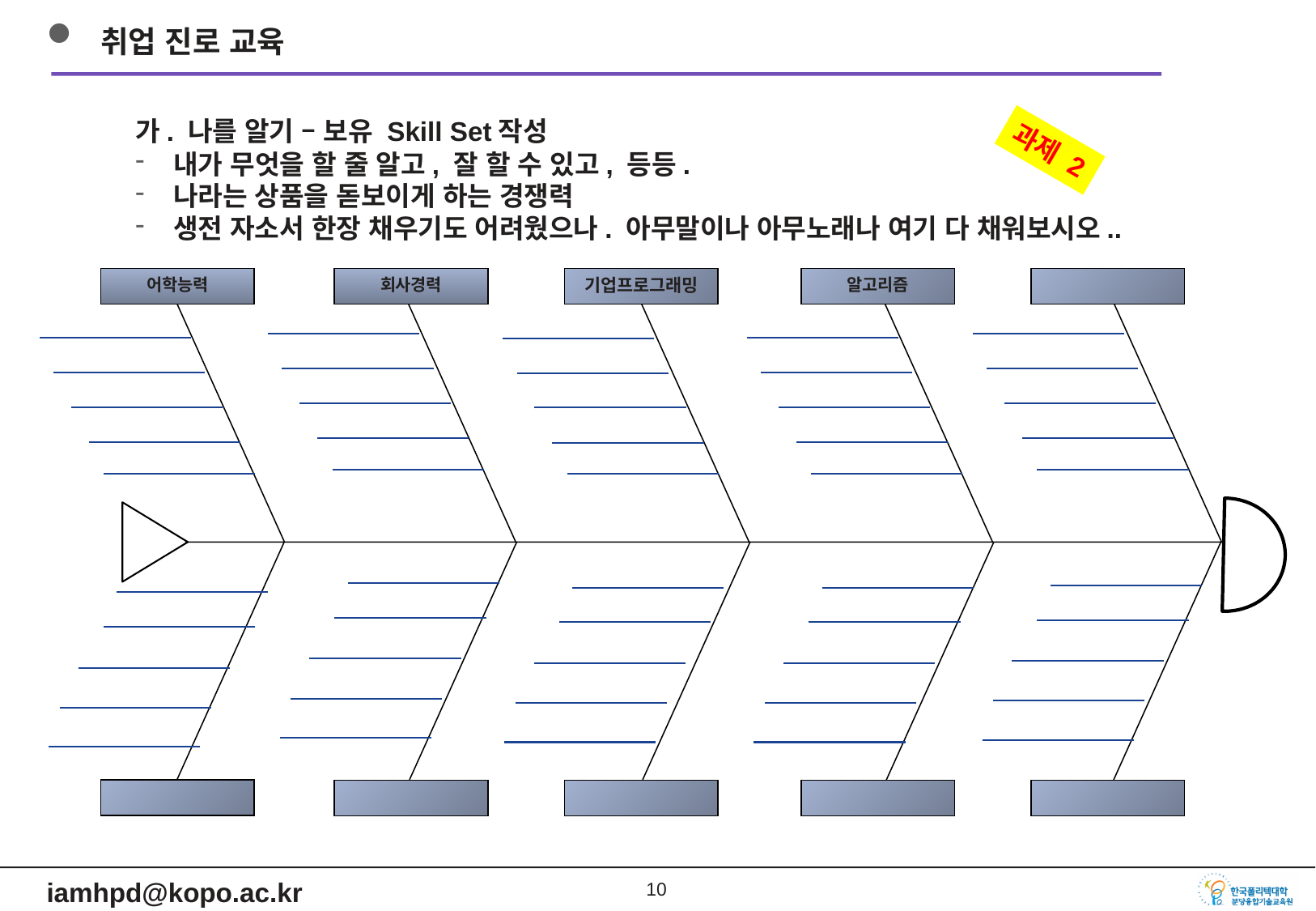

취업 진로 교육
가. 나를 알기 – 보유 Skill Set작성
내가 무엇을 할 줄 알고, 잘 할 수 있고, 등등.
나라는 상품을 돋보이게 하는 경쟁력
생전 자소서 한장 채우기도 어려웠으나. 아무말이나 아무노래나 여기 다 채워보시오..
과제 2

어학능력
회사경력
기업프로그래밍
알고리즘

10